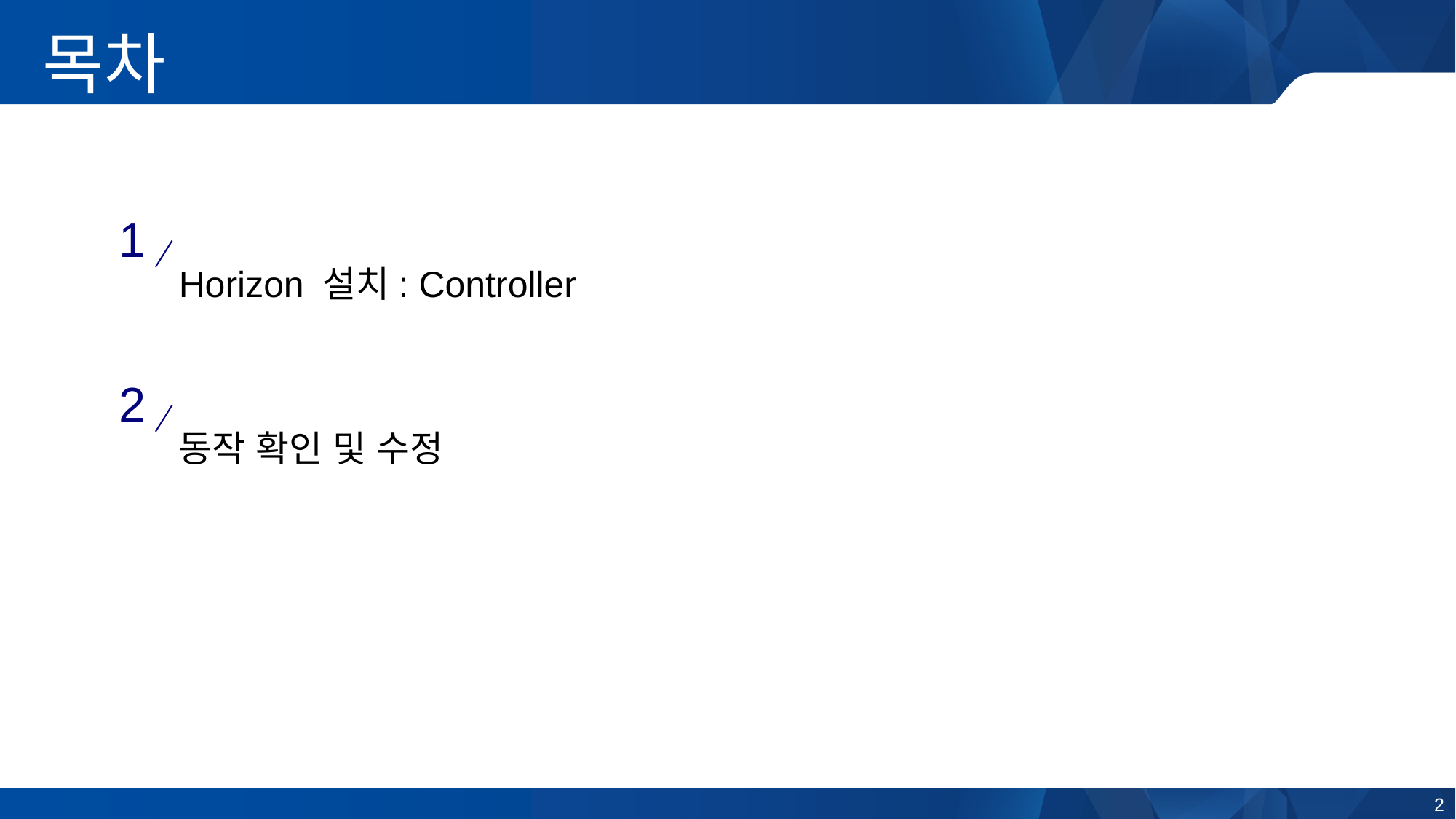

목차
1
Horizon 설치: Controller
2
동작 확인 및 수정
2